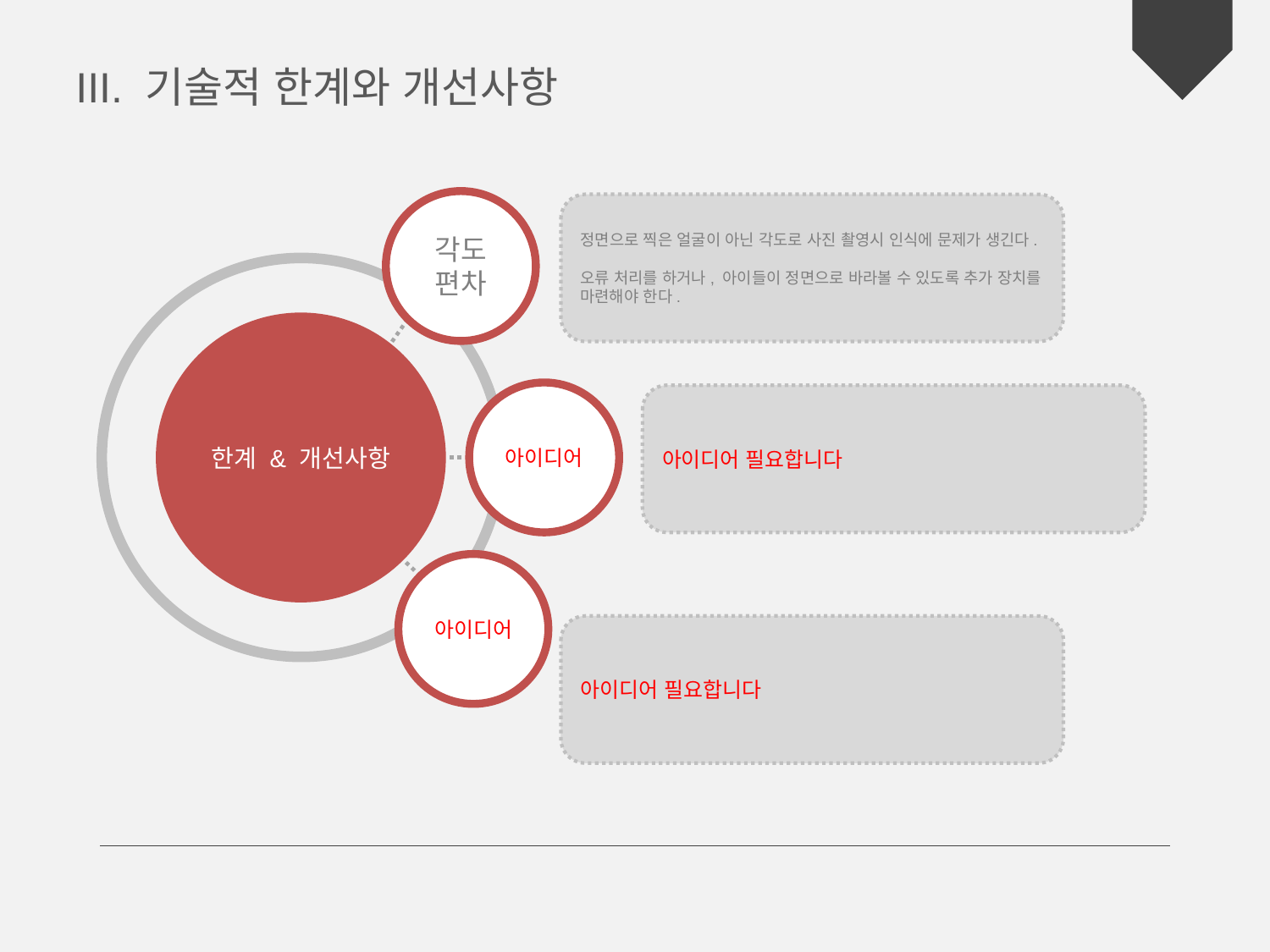

III. 기술적 한계와 개선사항
각도
편차
정면으로 찍은 얼굴이 아닌 각도로 사진 촬영시 인식에 문제가 생긴다.
오류 처리를 하거나, 아이들이 정면으로 바라볼 수 있도록 추가 장치를 마련해야 한다.

한계 & 개선사항
아이디어
아이디어 필요합니다
아이디어
아이디어 필요합니다